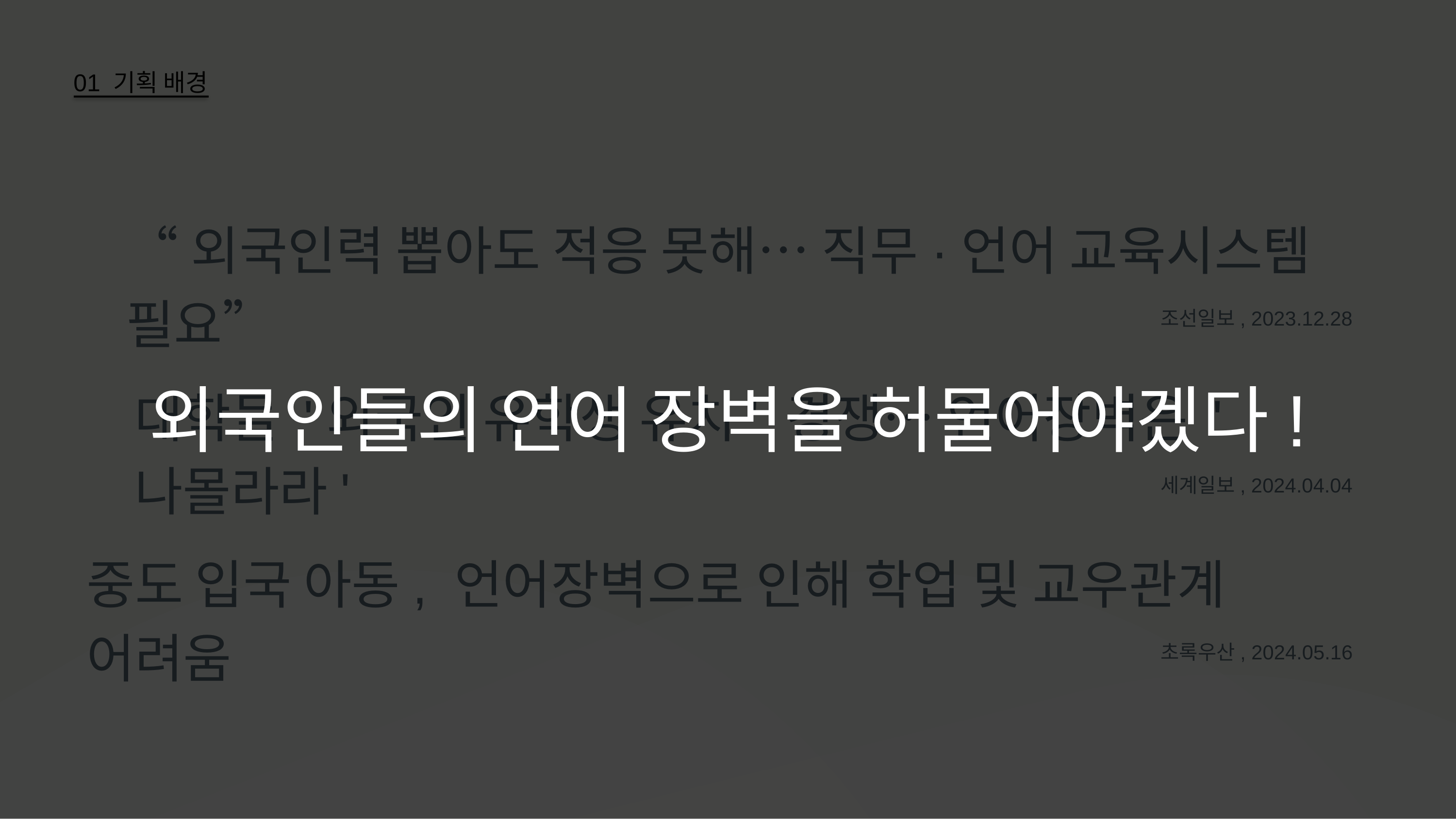

01 기획 배경
“외국인력 뽑아도 적응 못해… 직무·언어 교육시스템 필요”
조선일보, 2023.12.28
외국인들의 언어 장벽을 허물어야겠다!
대학들 '외국인 유학생 유치' 경쟁… 언어장벽은 '나몰라라'
세계일보, 2024.04.04
중도 입국 아동, 언어장벽으로 인해 학업 및 교우관계 어려움
초록우산, 2024.05.16